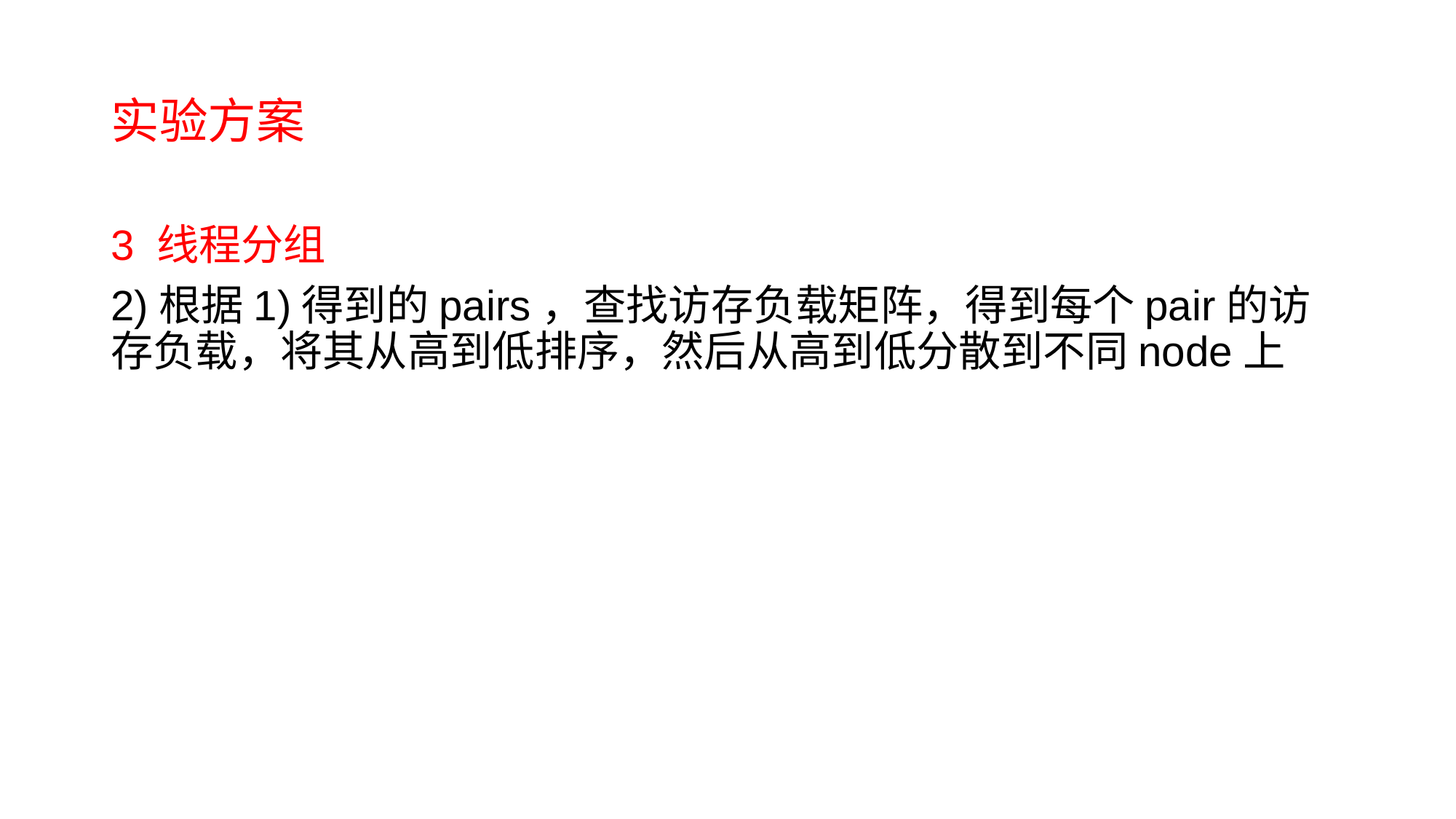

# 实验方案
3 线程分组
2)根据1)得到的pairs，查找访存负载矩阵，得到每个pair的访存负载，将其从高到低排序，然后从高到低分散到不同node上